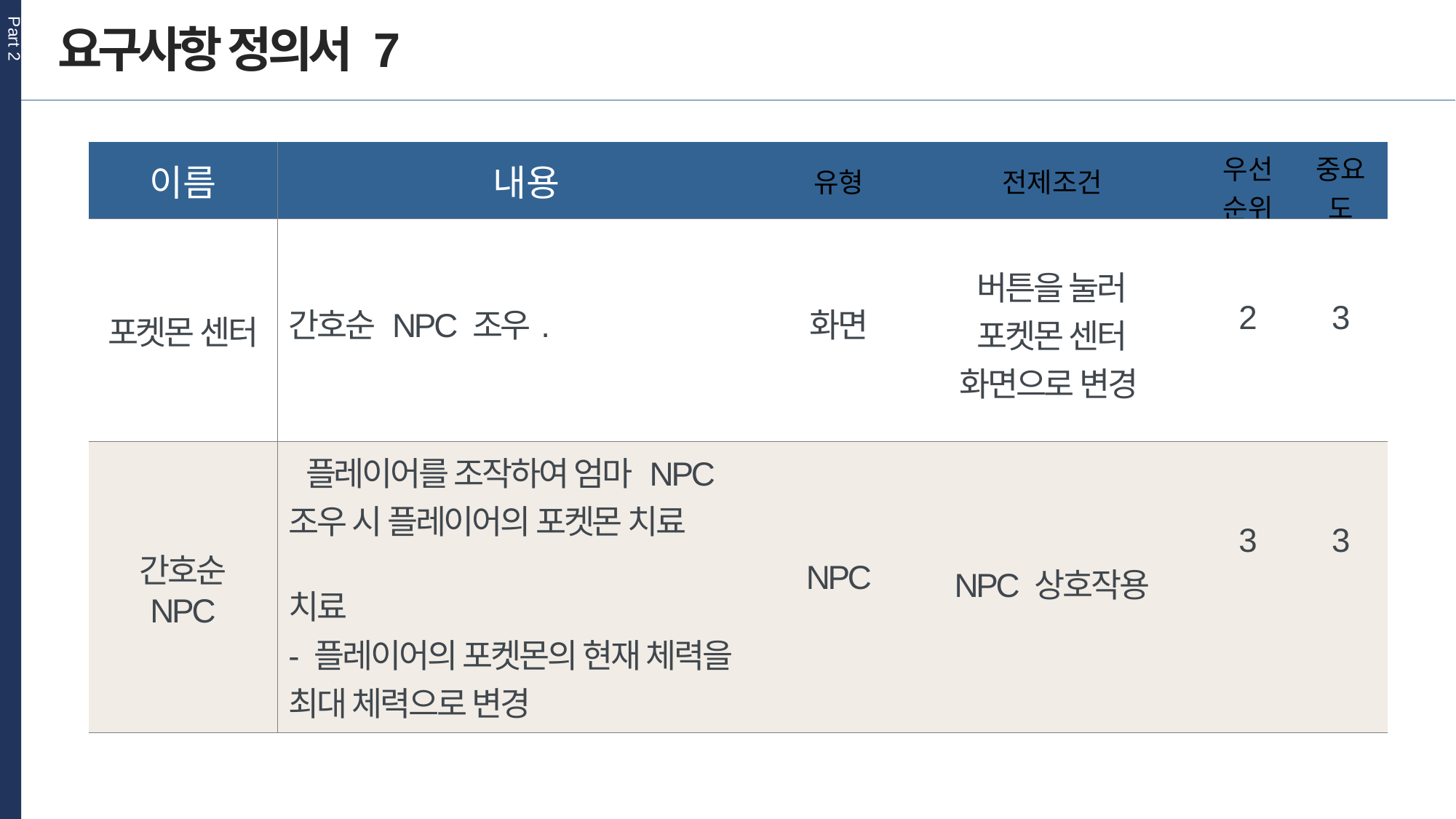

Part 2
요구사항 정의서 7
| 이름 | 내용 | 유형 | 전제조건 | 우선 순위 | 중요도 |
| --- | --- | --- | --- | --- | --- |
| 포켓몬 센터 | 간호순 NPC 조우. | 화면 | 버튼을 눌러 포켓몬 센터 화면으로 변경 | 2 | 3 |
| 간호순 NPC | 플레이어를 조작하여 엄마 NPC 조우 시 플레이어의 포켓몬 치료 치료 - 플레이어의 포켓몬의 현재 체력을 최대 체력으로 변경 | NPC | NPC 상호작용 | 3 | 3 |